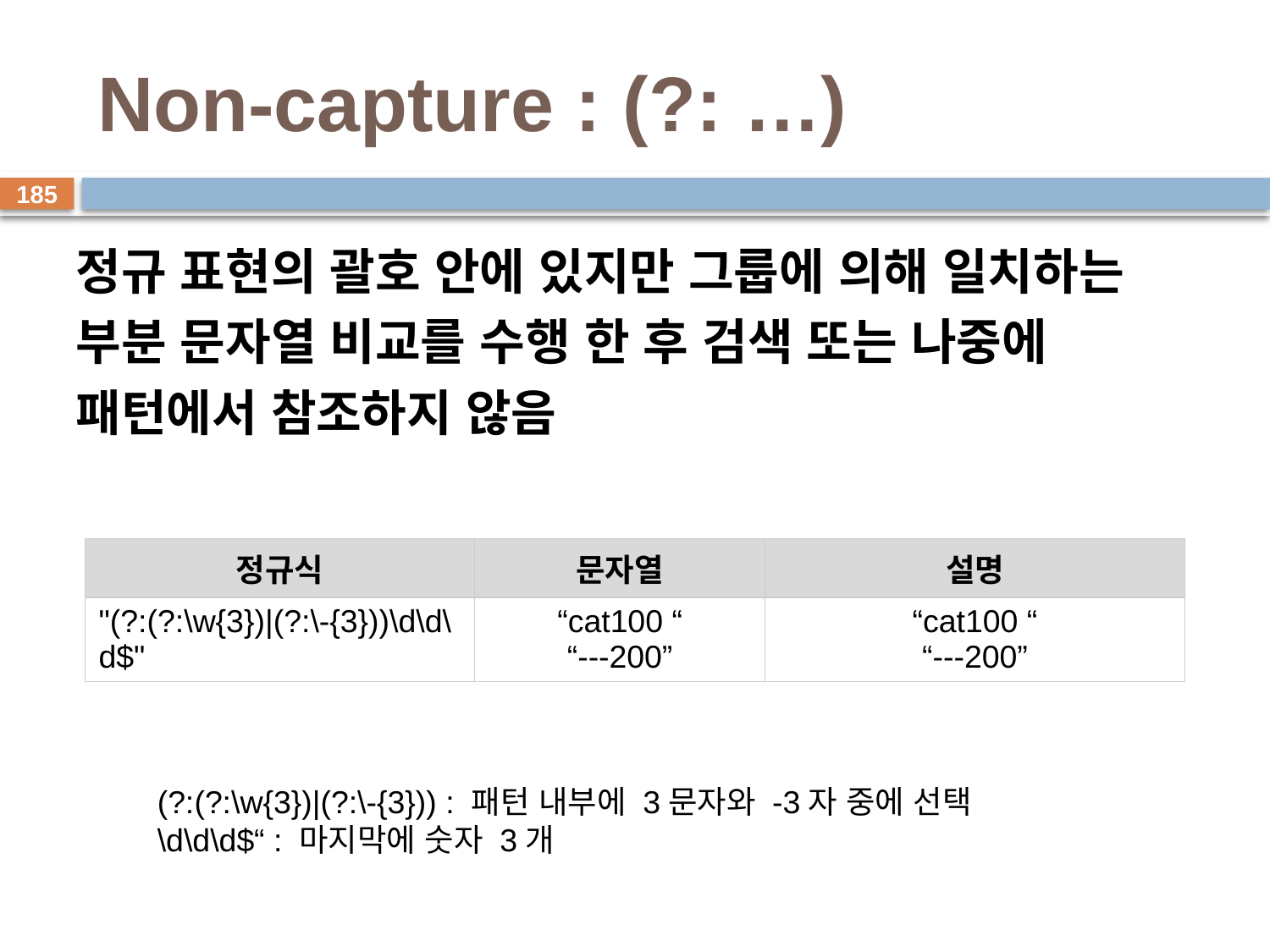

# Non-capture : (?: …)
185
정규 표현의 괄호 안에 있지만 그룹에 의해 일치하는 부분 문자열 비교를 수행 한 후 검색 또는 나중에 패턴에서 참조하지 않음
| 정규식 | 문자열 | 설명 |
| --- | --- | --- |
| "(?:(?:\w{3})|(?:\-{3}))\d\d\d$" | “cat100 “ “---200” | “cat100 “ “---200” |
(?:(?:\w{3})|(?:\-{3})) : 패턴 내부에 3문자와 -3자 중에 선택
\d\d\d$“ : 마지막에 숫자 3개